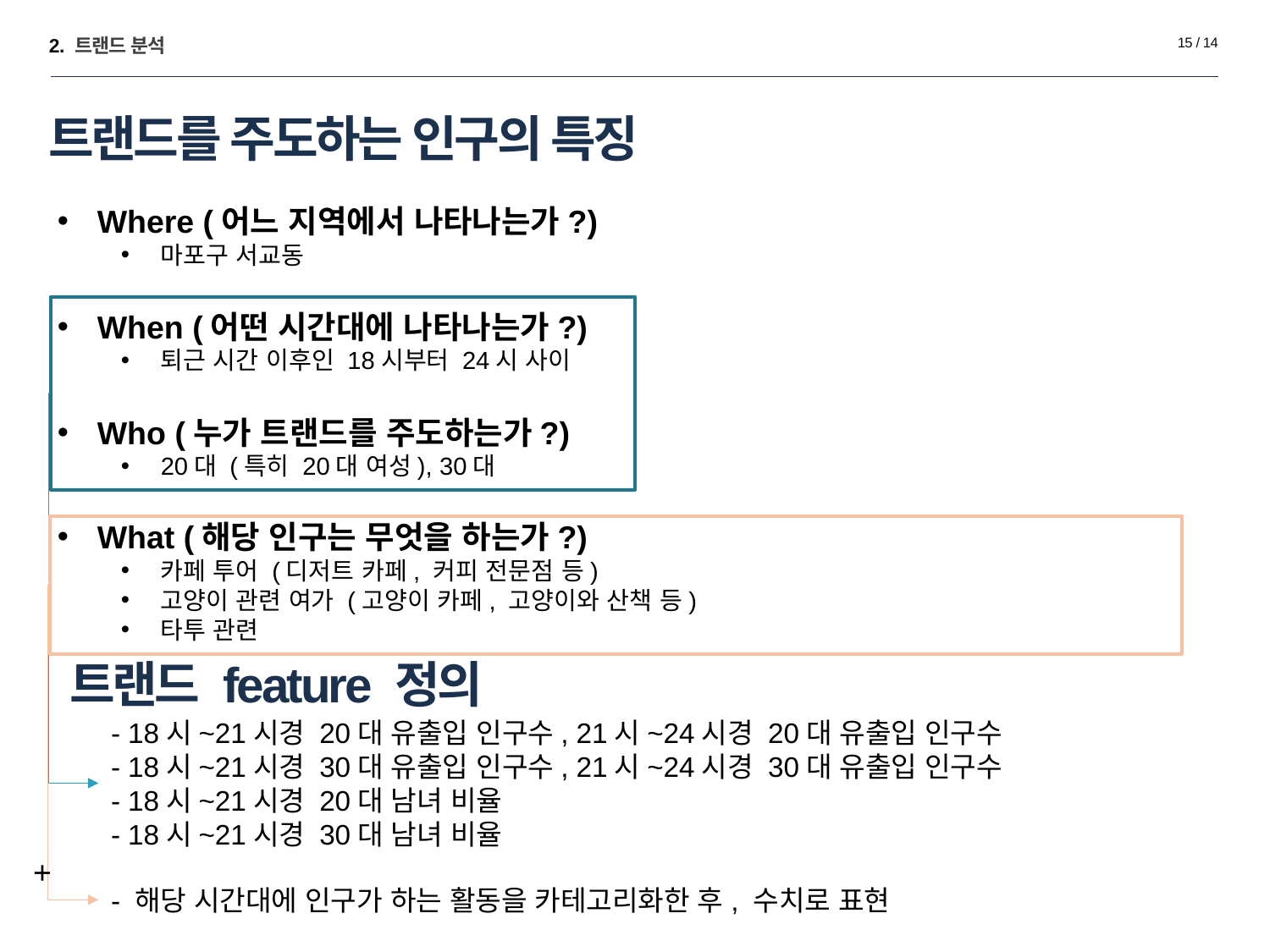

2. 트랜드 분석
15 / 14
# 트랜드를 주도하는 인구의 특징
Where (어느 지역에서 나타나는가?)
마포구 서교동

When (어떤 시간대에 나타나는가?)
퇴근 시간 이후인 18시부터 24시 사이

Who (누가 트랜드를 주도하는가?)
20대 (특히 20대 여성), 30대

What (해당 인구는 무엇을 하는가?)
카페 투어 (디저트 카페, 커피 전문점 등)
고양이 관련 여가 (고양이 카페, 고양이와 산책 등)
타투 관련

트랜드 feature 정의
- 18시~21시경 20대 유출입 인구수, 21시~24시경 20대 유출입 인구수
- 18시~21시경 30대 유출입 인구수, 21시~24시경 30대 유출입 인구수
- 18시~21시경 20대 남녀 비율
- 18시~21시경 30대 남녀 비율
+
- 해당 시간대에 인구가 하는 활동을 카테고리화한 후, 수치로 표현